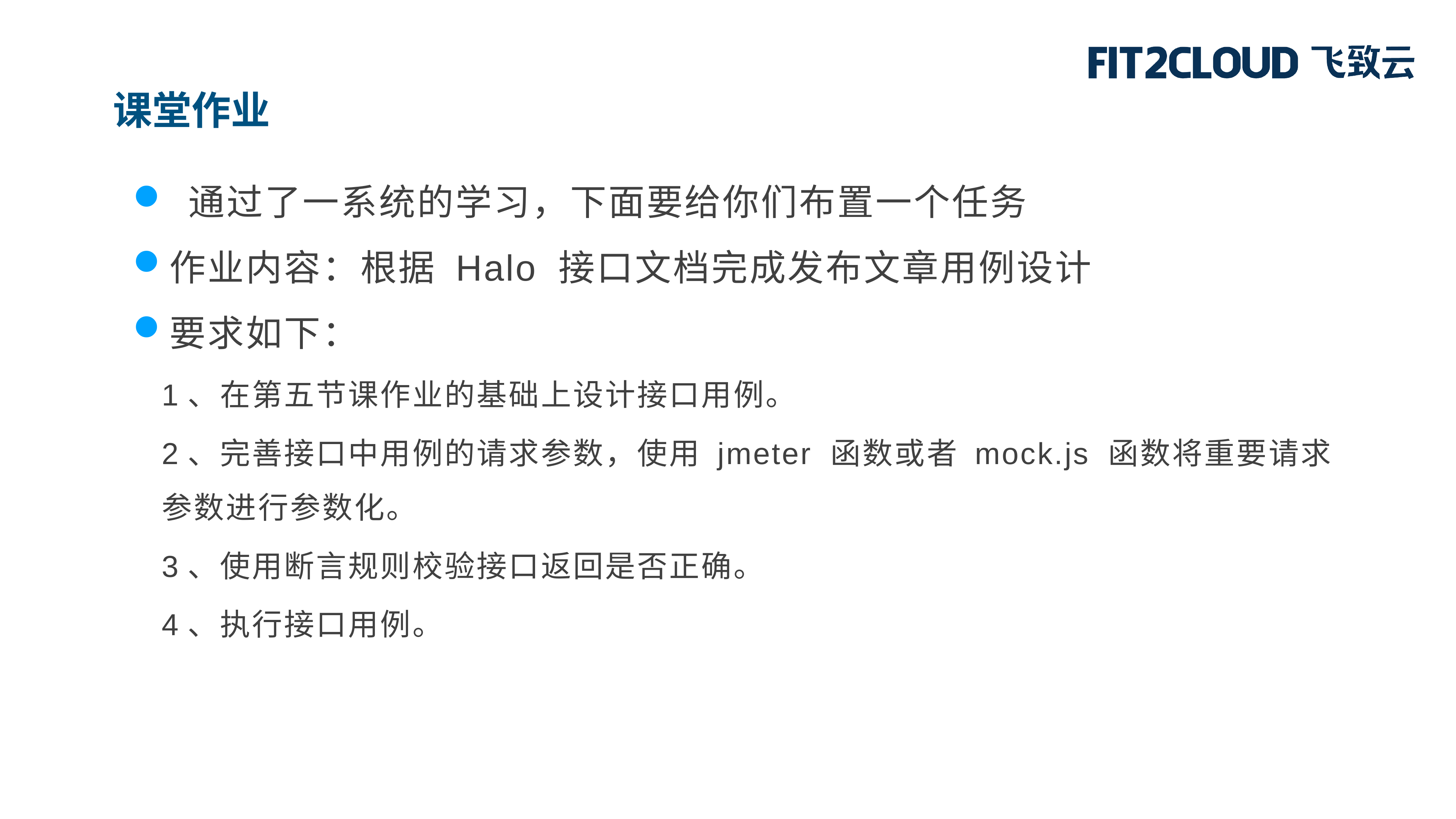

课堂作业
 通过了一系统的学习，下面要给你们布置一个任务
作业内容：根据 Halo 接口文档完成发布文章用例设计
要求如下：
1、在第五节课作业的基础上设计接口用例。
2、完善接口中用例的请求参数，使用 jmeter 函数或者 mock.js 函数将重要请求参数进行参数化。
3、使用断言规则校验接口返回是否正确。
4、执行接口用例。